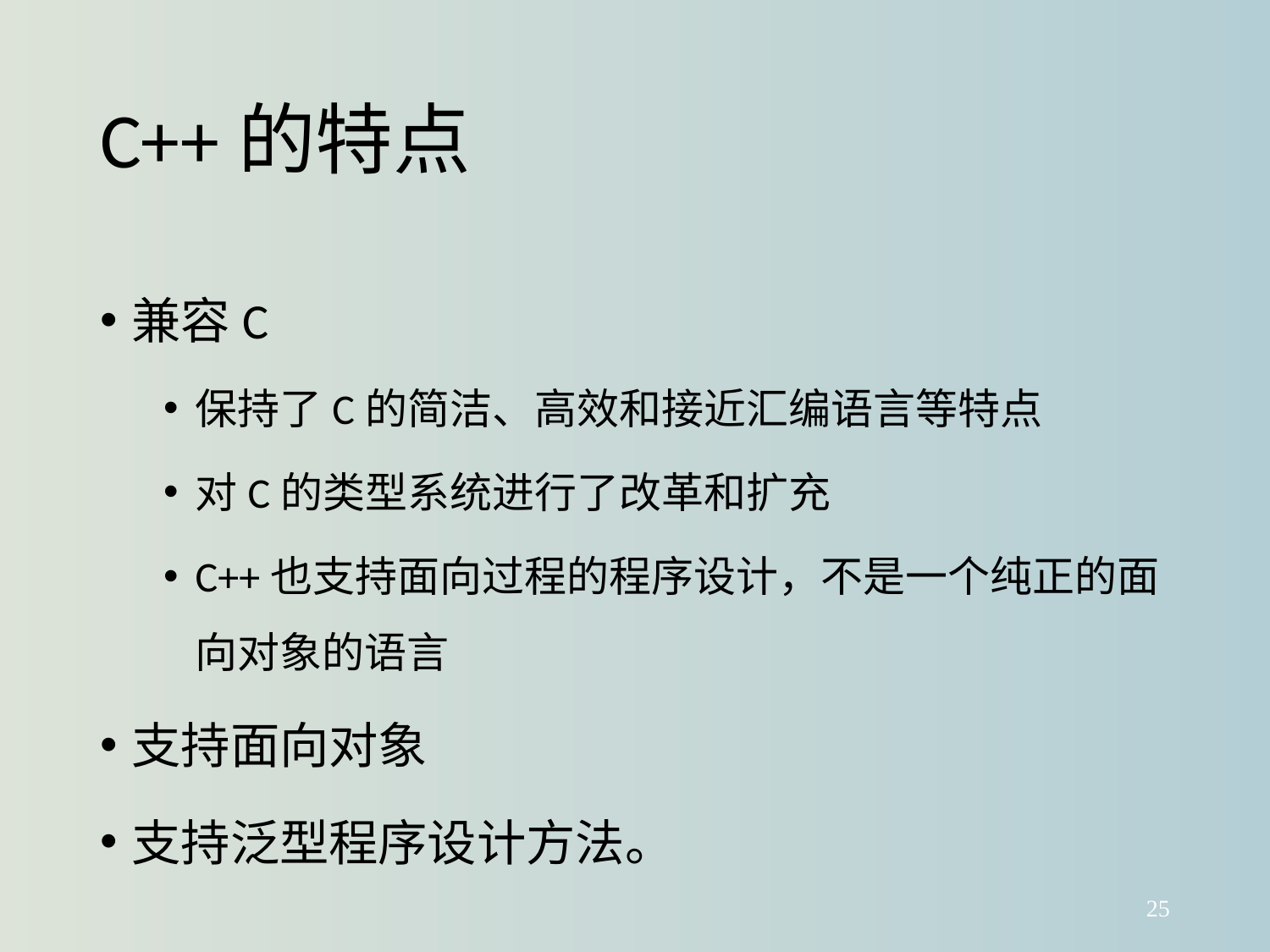

# C++的特点
兼容C
保持了C的简洁、高效和接近汇编语言等特点
对C的类型系统进行了改革和扩充
C++也支持面向过程的程序设计，不是一个纯正的面向对象的语言
支持面向对象
支持泛型程序设计方法。
25